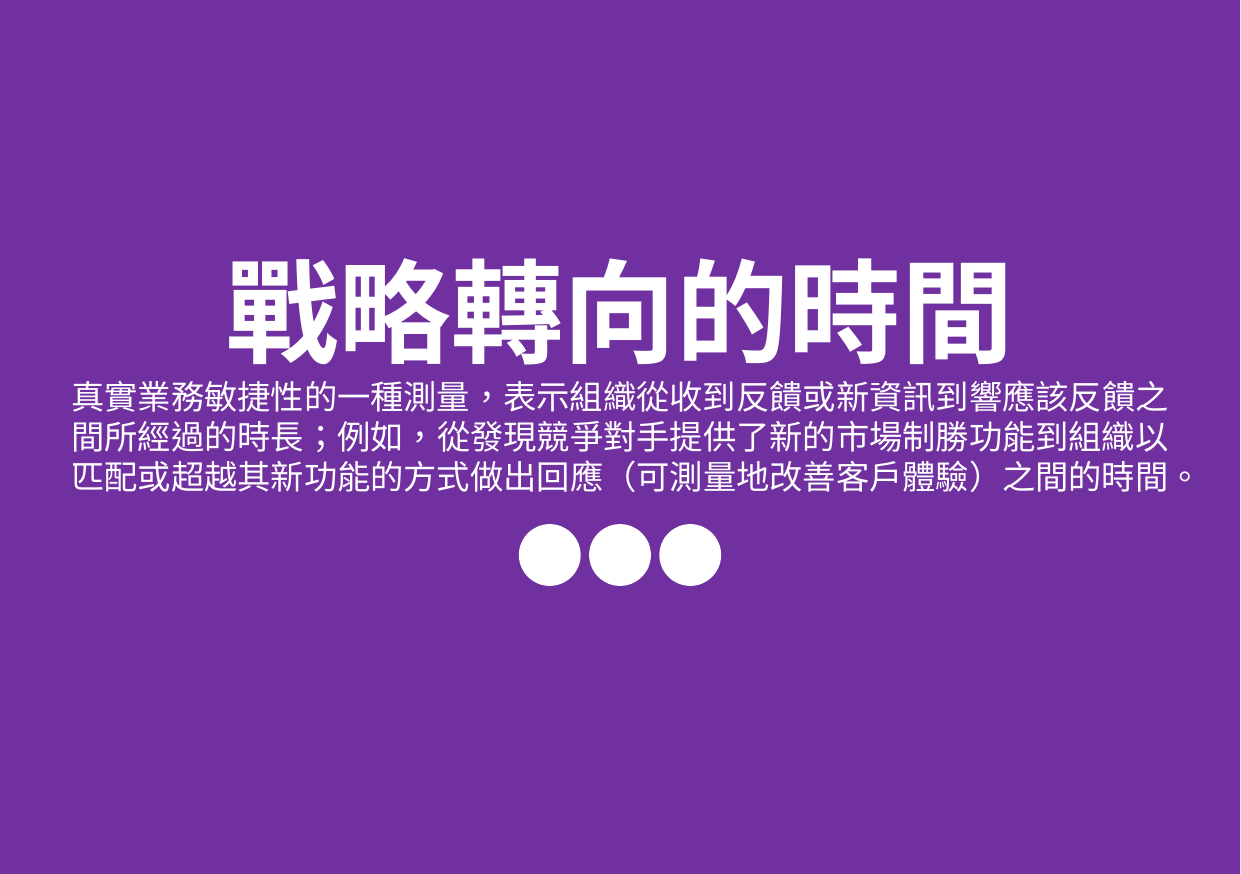

戰略轉向的時間
真實業務敏捷性的一種測量，表示組織從收到反饋或新資訊到響應該反饋之間所經過的時長；例如，從發現競爭對手提供了新的市場制勝功能到組織以匹配或超越其新功能的方式做出回應（可測量地改善客戶體驗）之間的時間。